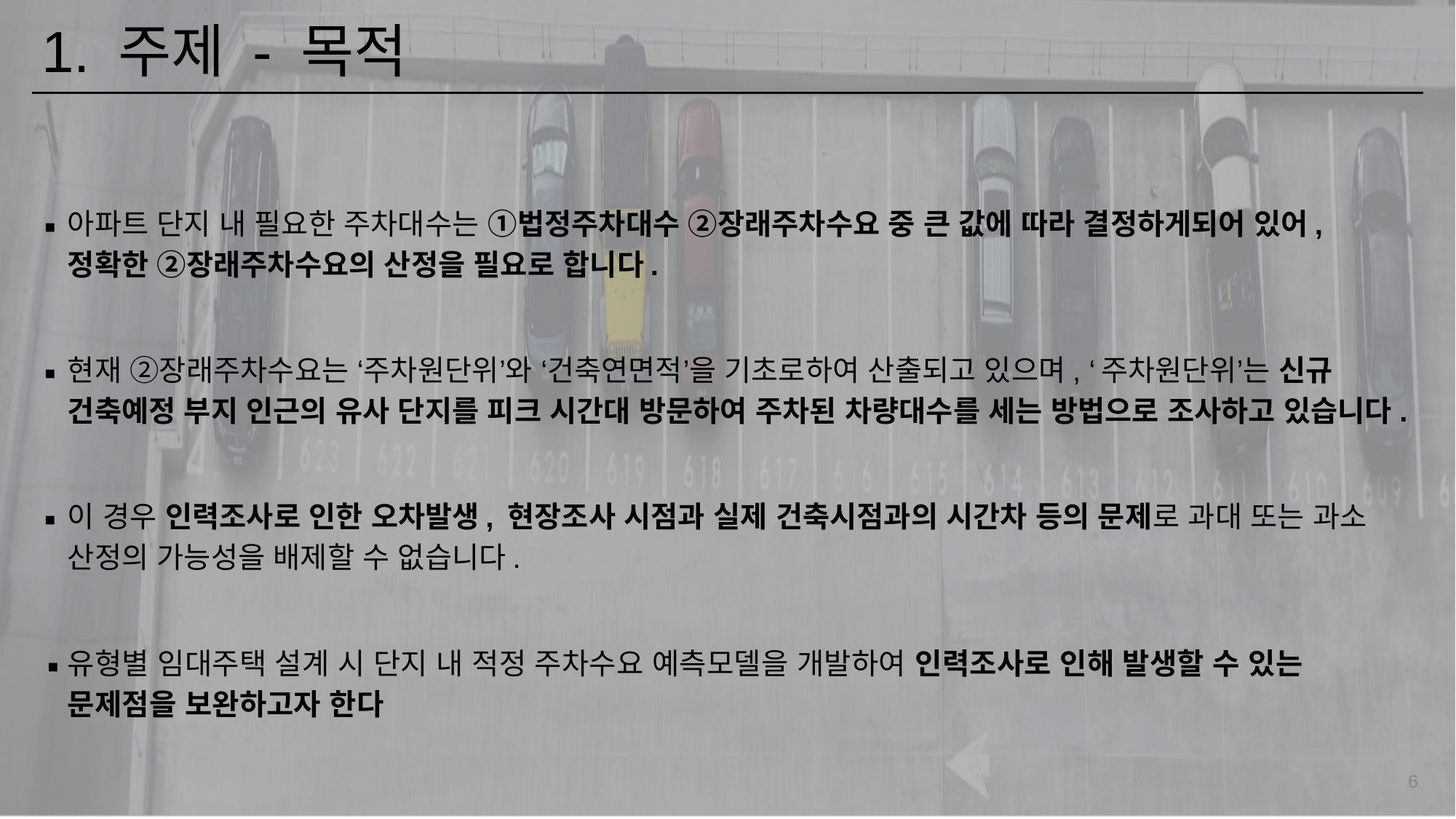

# 1. 주제 - 목적

아파트 단지 내 필요한 주차대수는 ①법정주차대수 ②장래주차수요 중 큰 값에 따라 결정하게되어 있어, 정확한 ②장래주차수요의 산정을 필요로 합니다.

현재 ②장래주차수요는 ‘주차원단위’와 ‘건축연면적’을 기초로하여 산출되고 있으며, ‘주차원단위’는 신규 건축예정 부지 인근의 유사 단지를 피크 시간대 방문하여 주차된 차량대수를 세는 방법으로 조사하고 있습니다.

이 경우 인력조사로 인한 오차발생, 현장조사 시점과 실제 건축시점과의 시간차 등의 문제로 과대 또는 과소 산정의 가능성을 배제할 수 없습니다.

유형별 임대주택 설계 시 단지 내 적정 주차수요 예측모델을 개발하여 인력조사로 인해 발생할 수 있는 문제점을 보완하고자 한다

6